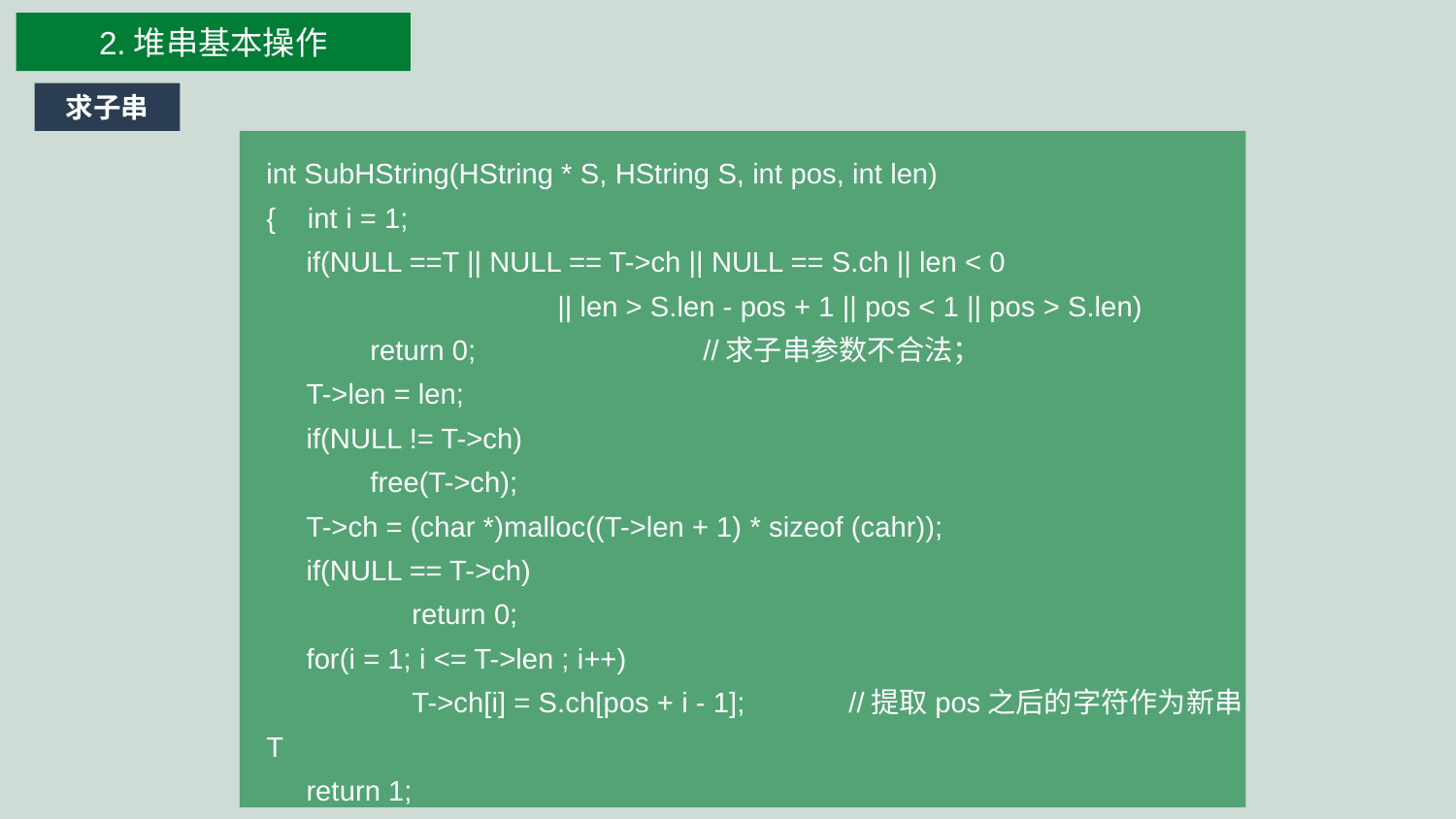

2.堆串基本操作
求子串

int SubHString(HString * S, HString S, int pos, int len)
{    int i = 1;
     if(NULL ==T || NULL == T->ch || NULL == S.ch || len < 0
		|| len > S.len - pos + 1 || pos < 1 || pos > S.len)
             return 0;		//求子串参数不合法；
     T->len = len;
     if(NULL != T->ch)
             free(T->ch);
     T->ch = (char *)malloc((T->len + 1) * sizeof (cahr));
     if(NULL == T->ch)
	return 0;
     for(i = 1; i <= T->len ; i++)
	T->ch[i] = S.ch[pos + i - 1];	//提取pos之后的字符作为新串T
     return 1;
}